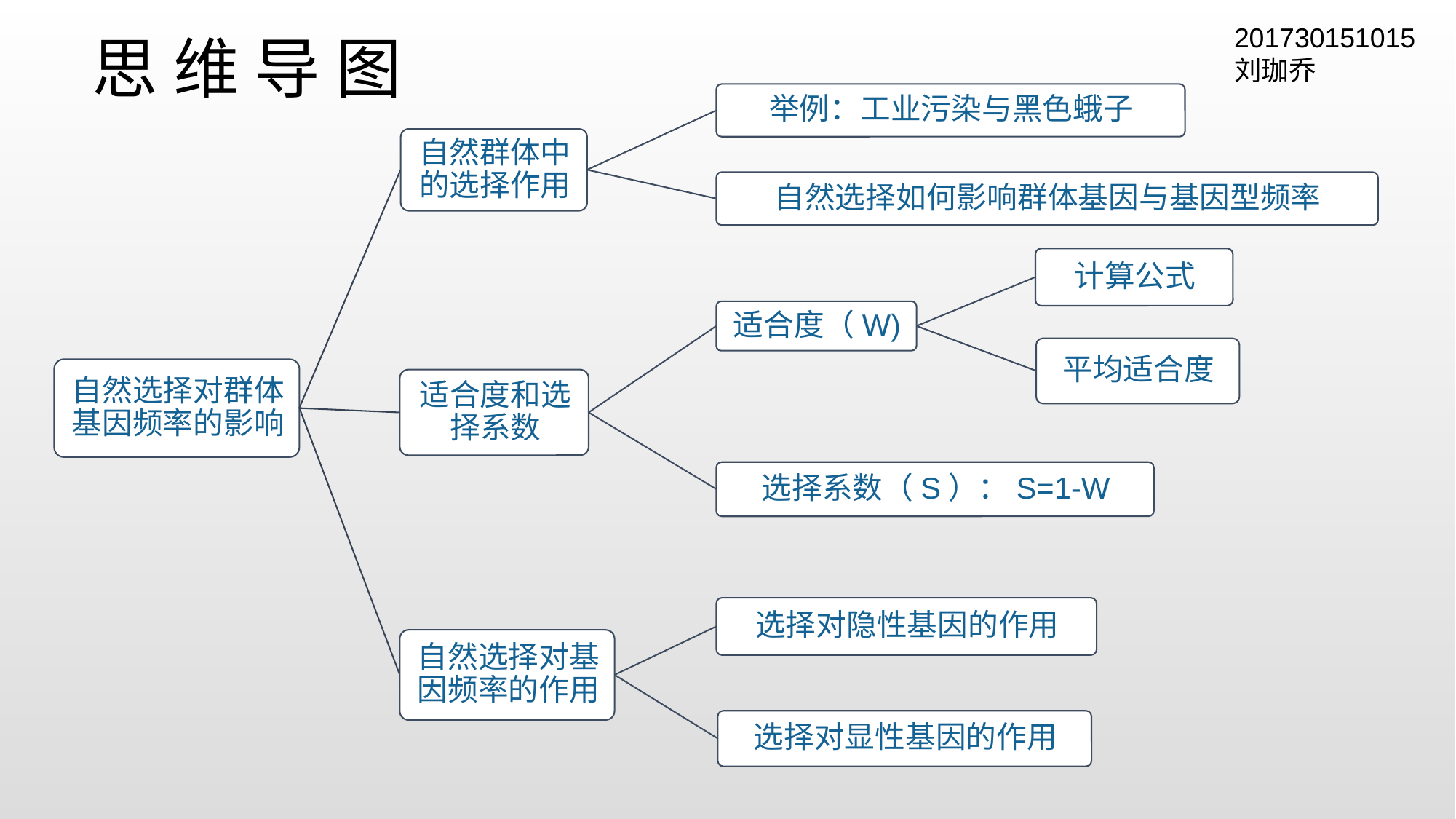

201730151015 刘珈乔
# 思维导图
自然选择对群体基因频率的影响

自然群体中的选择作用

自然选择如何影响群体基因与基因型频率

举例：工业污染与黑色蛾子

适合度和选择系数

选择系数（S）：S=1-W

适合度（W)

计算公式

平均适合度

自然选择对基因频率的作用

选择对隐性基因的作用

选择对显性基因的作用